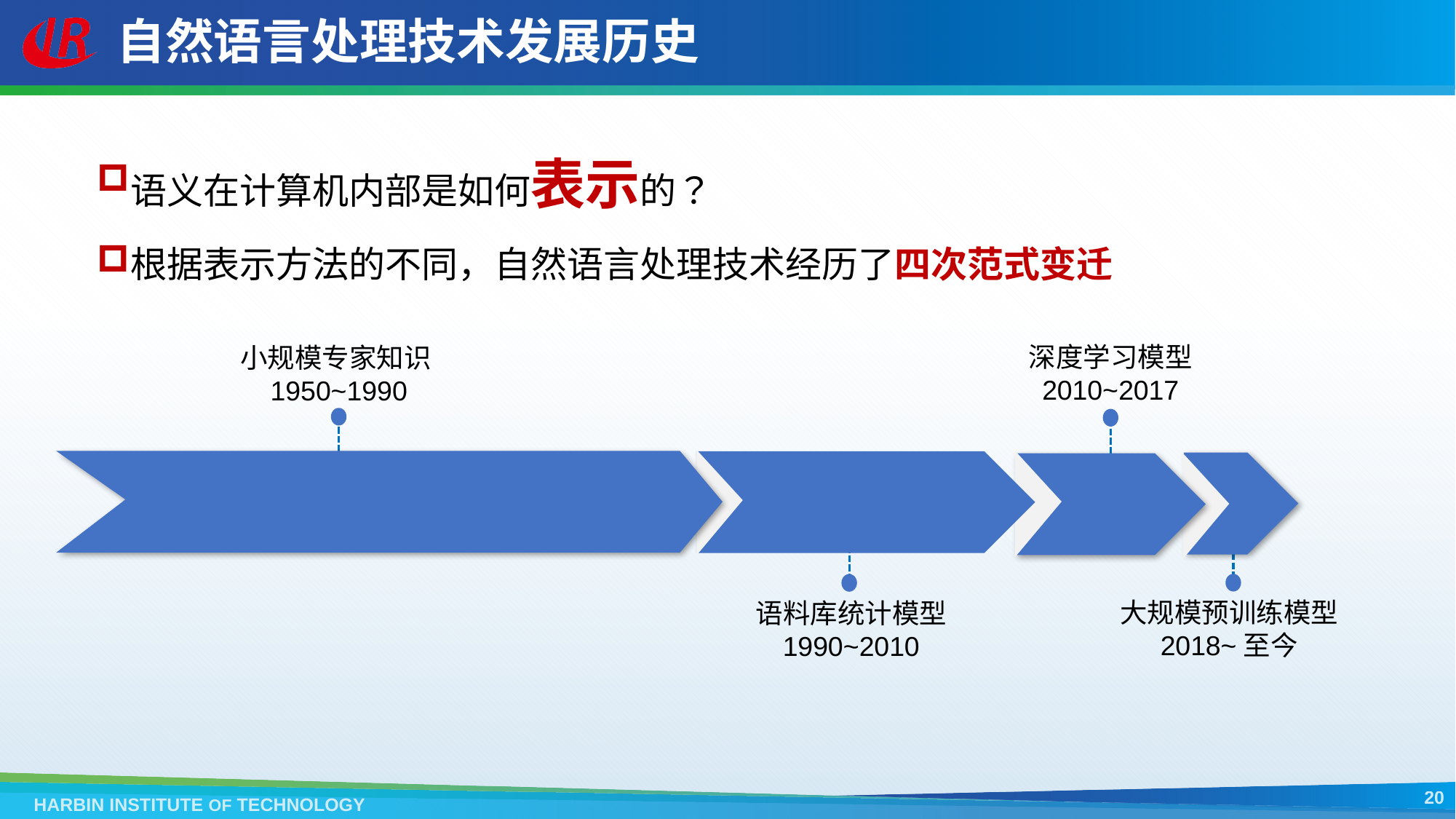

# 自然语言处理技术发展历史
语义在计算机内部是如何表示的？
根据表示方法的不同，自然语言处理技术经历了四次范式变迁
深度学习模型
2010~2017
小规模专家知识
1950~1990

大规模预训练模型
2018~至今
语料库统计模型
1990~2010
20
HARBIN INSTITUTE OF TECHNOLOGY